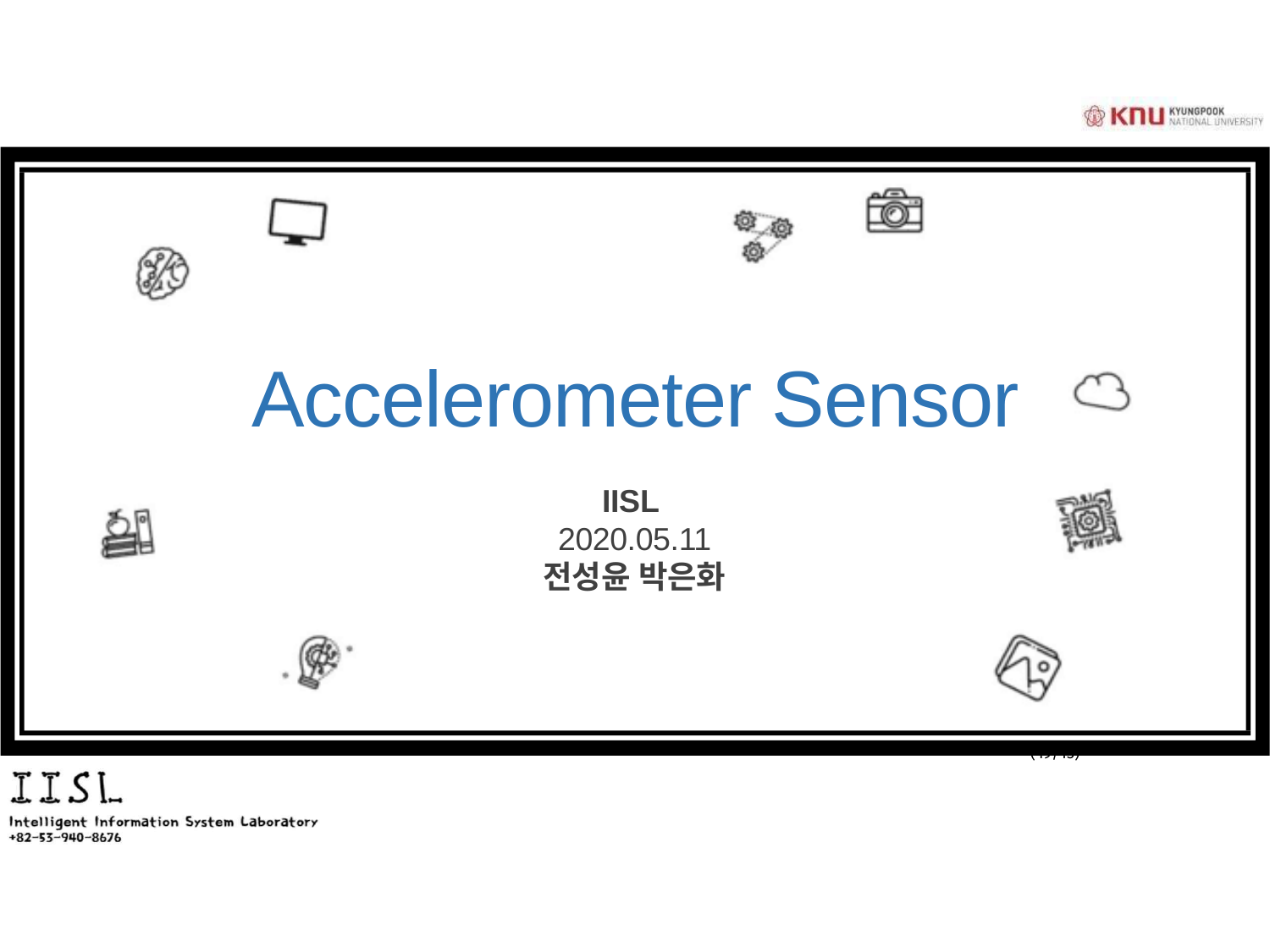

# Accelerometer Sensor
IISL
2020.05.11
전성윤 박은화
		(49/15)